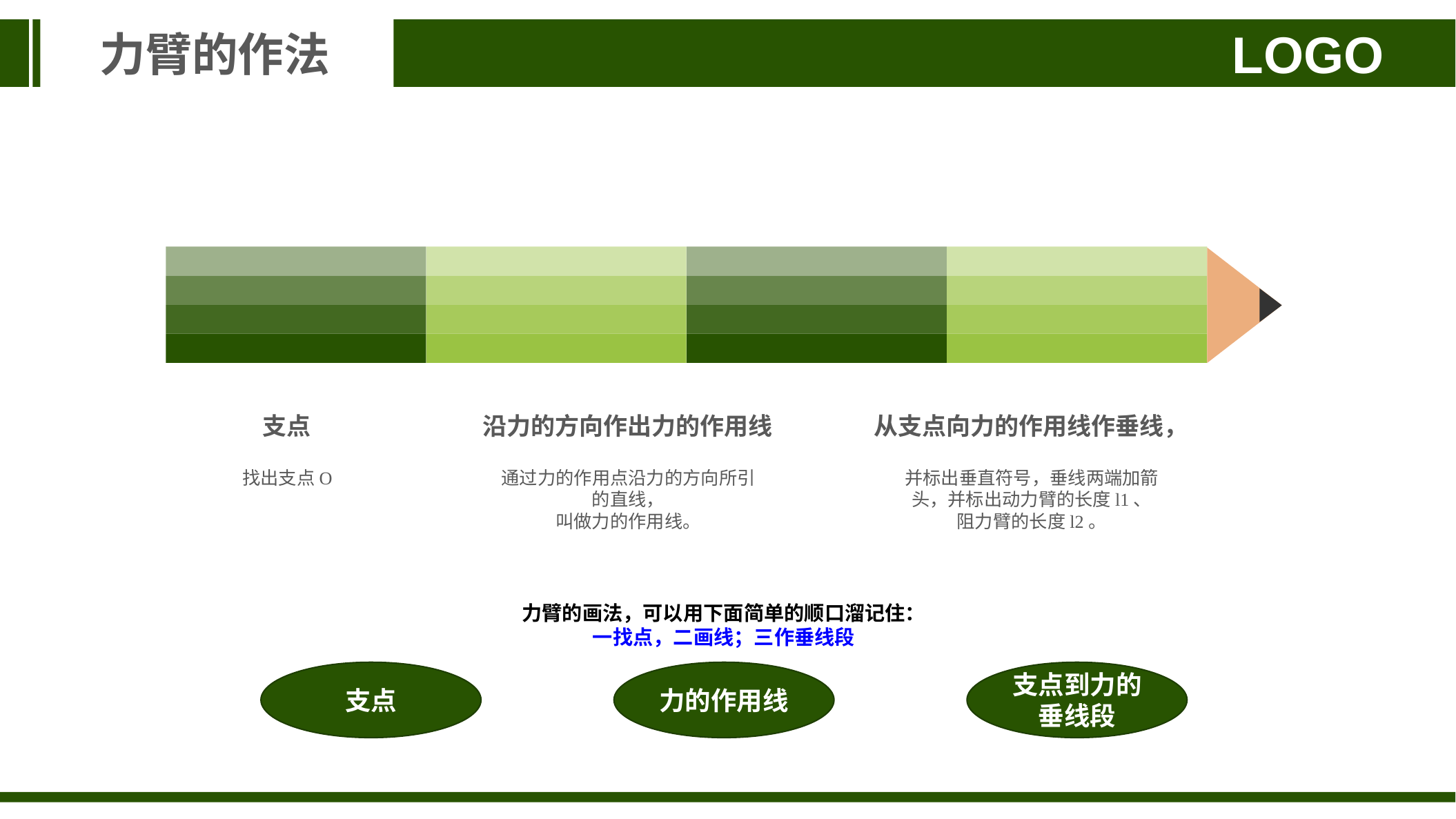

力臂的作法
LOGO

沿力的方向作出力的作用线

通过力的作用点沿力的方向所引的直线，
叫做力的作用线。
支点

找出支点O
从支点向力的作用线作垂线，

并标出垂直符号，垂线两端加箭头，并标出动力臂的长度l1、
阻力臂的长度l2。

力臂的画法，可以用下面简单的顺口溜记住：
一找点，二画线；三作垂线段
支点
力的作用线
支点到力的垂线段